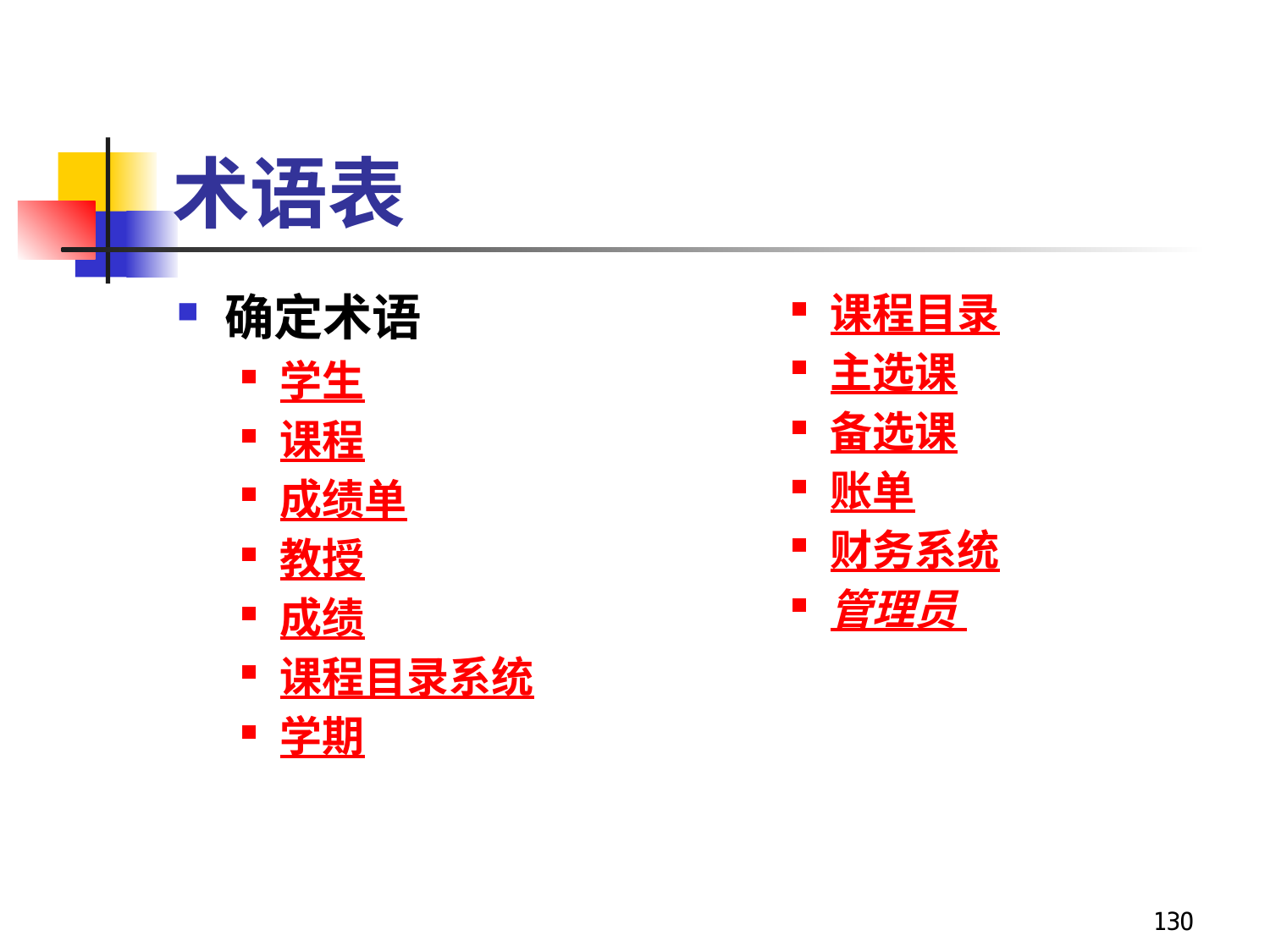

# 术语表
确定术语
学生
课程
成绩单
教授
成绩
课程目录系统
学期
课程目录
主选课
备选课
账单
财务系统
管理员
130